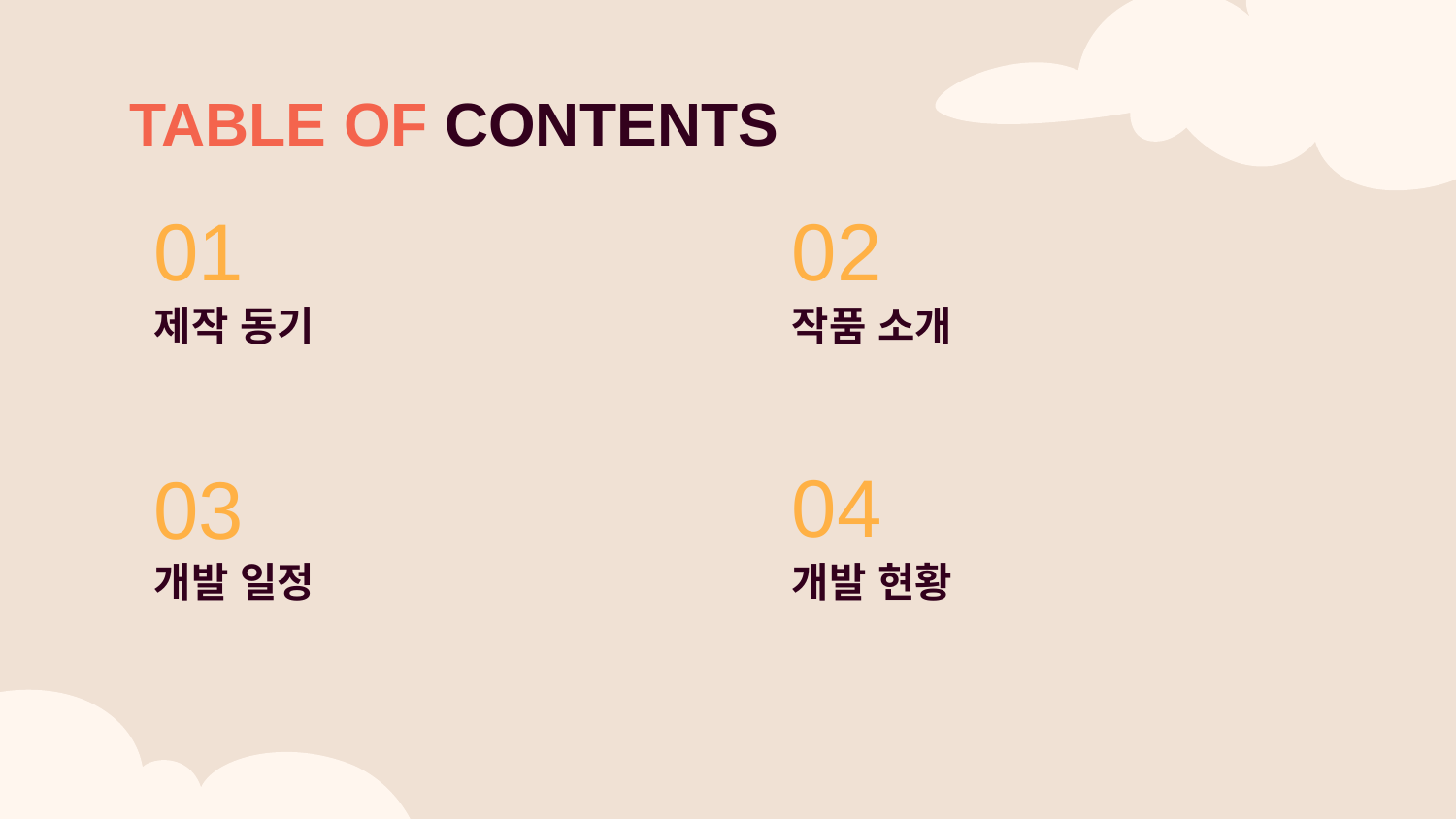

TABLE OF CONTENTS
01
02
# 제작 동기
작품 소개
04
03
개발 현황
개발 일정